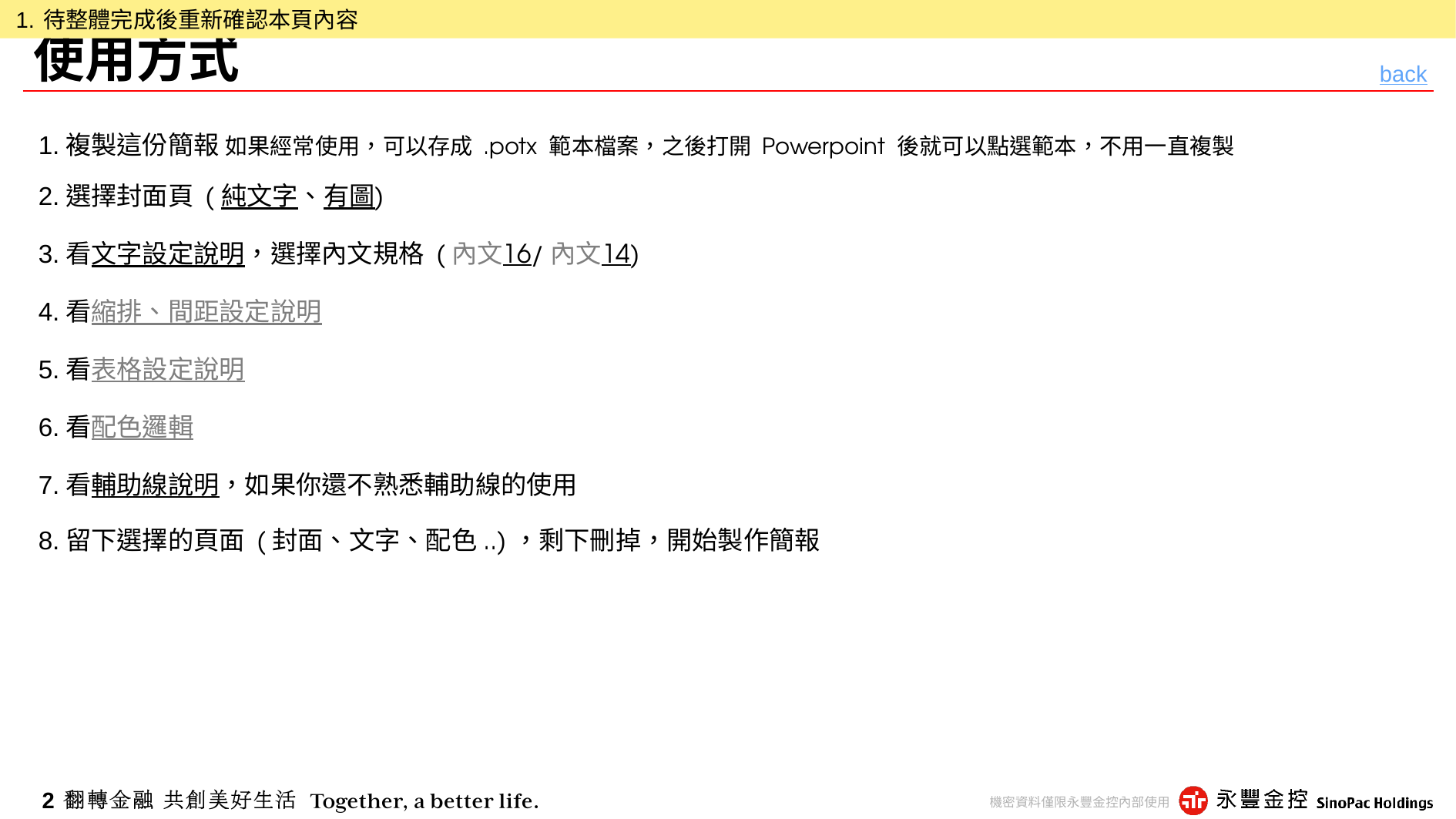

待整體完成後重新確認本頁內容
# 使用方式
back
複製這份簡報 如果經常使用，可以存成 .potx 範本檔案，之後打開 Powerpoint 後就可以點選範本，不用一直複製
選擇封面頁 (純文字、有圖)
看文字設定說明，選擇內文規格 (內文16/內文14)
看縮排、間距設定說明
看表格設定說明
看配色邏輯
看輔助線說明，如果你還不熟悉輔助線的使用
留下選擇的頁面 (封面、文字、配色..)，剩下刪掉，開始製作簡報